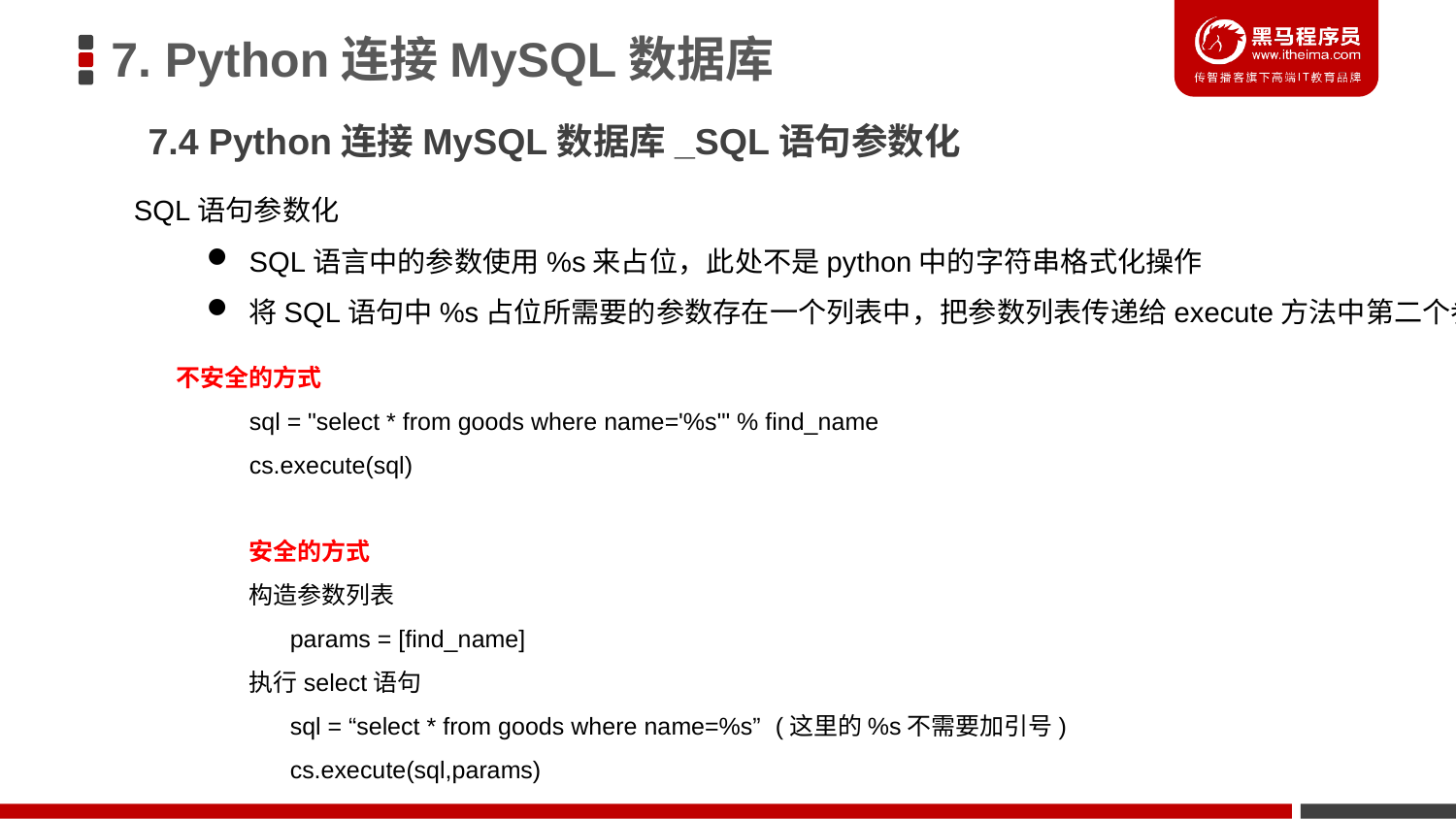

7. Python连接MySQL数据库
7.4 Python连接MySQL数据库_SQL语句参数化
SQL语句参数化
SQL语言中的参数使用%s来占位，此处不是python中的字符串格式化操作
将SQL语句中%s占位所需要的参数存在一个列表中，把参数列表传递给execute方法中第二个参数

不安全的方式
sql = "select * from goods where name='%s'" % find_name
cs.execute(sql)
安全的方式
构造参数列表
      params = [find_name]
执行select语句
      sql = “select * from goods where name=%s”  (这里的%s不需要加引号)
      cs.execute(sql,params)